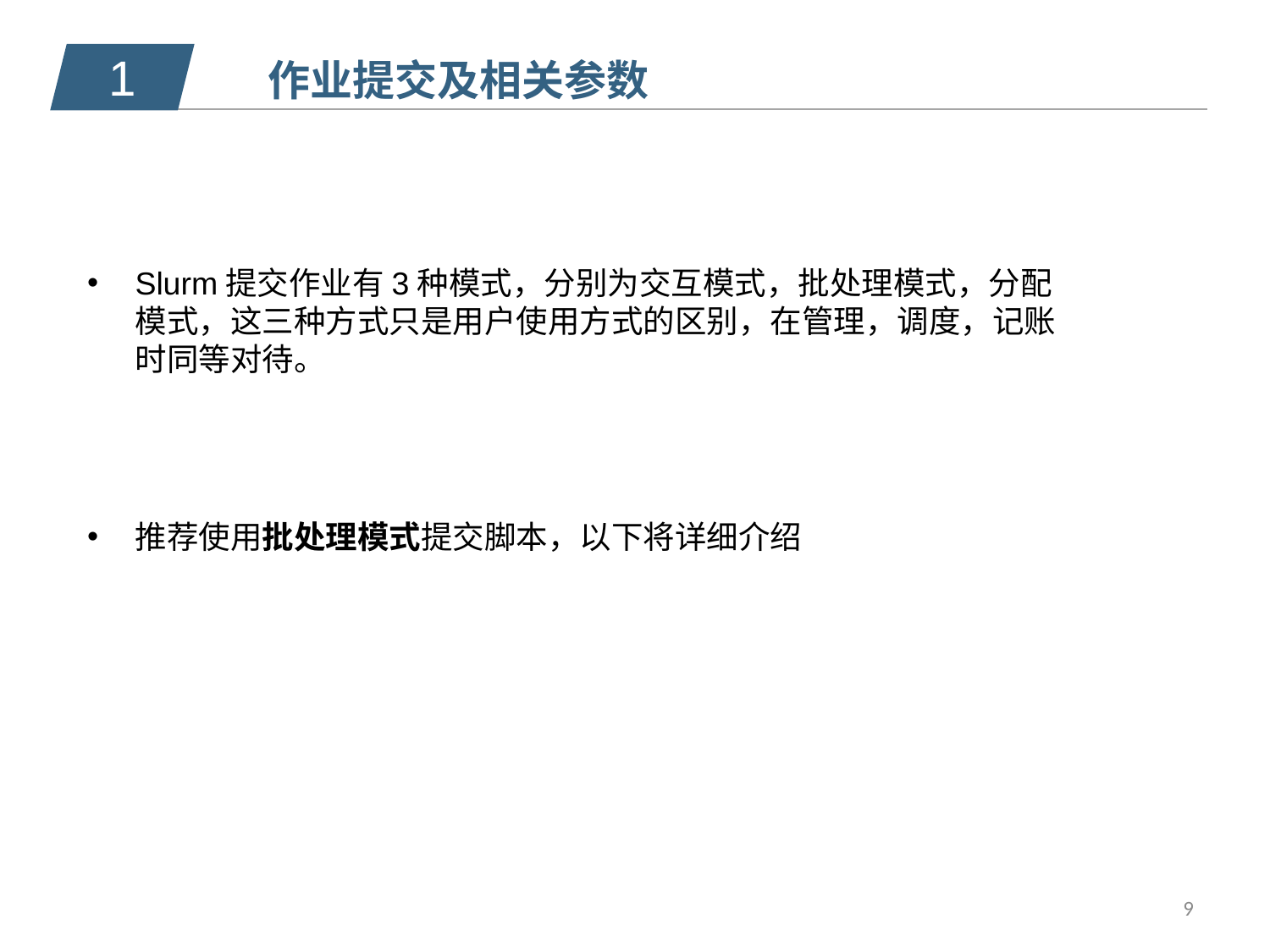

1

作业提交及相关参数

Slurm提交作业有3种模式，分别为交互模式，批处理模式，分配模式，这三种方式只是用户使用方式的区别，在管理，调度，记账时同等对待。
推荐使用批处理模式提交脚本，以下将详细介绍

9